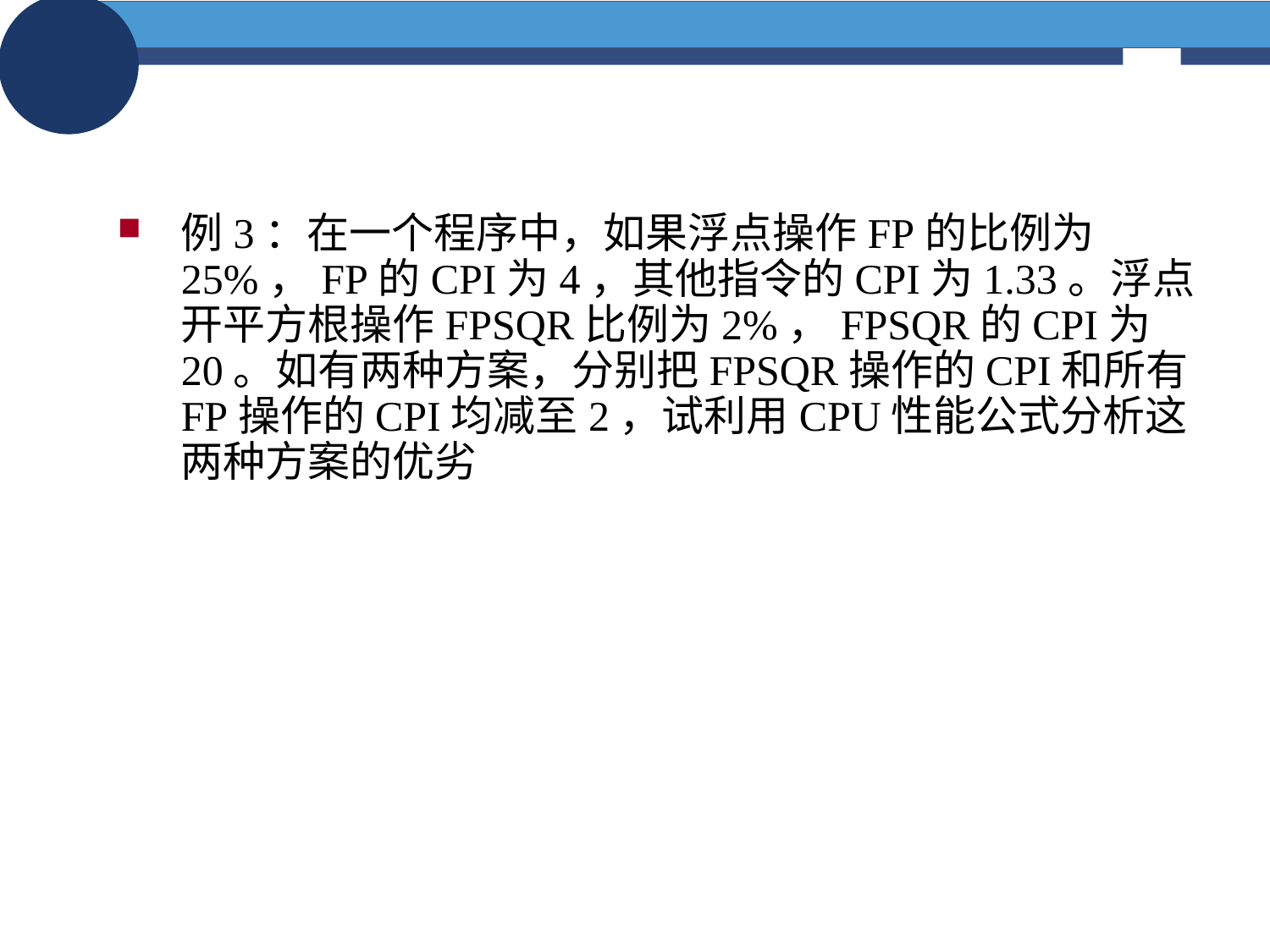

例3：在一个程序中，如果浮点操作FP的比例为25%，FP的CPI为4，其他指令的CPI为1.33。浮点开平方根操作FPSQR比例为2%，FPSQR的CPI为20。如有两种方案，分别把FPSQR操作的CPI和所有FP操作的CPI均减至2，试利用CPU性能公式分析这两种方案的优劣